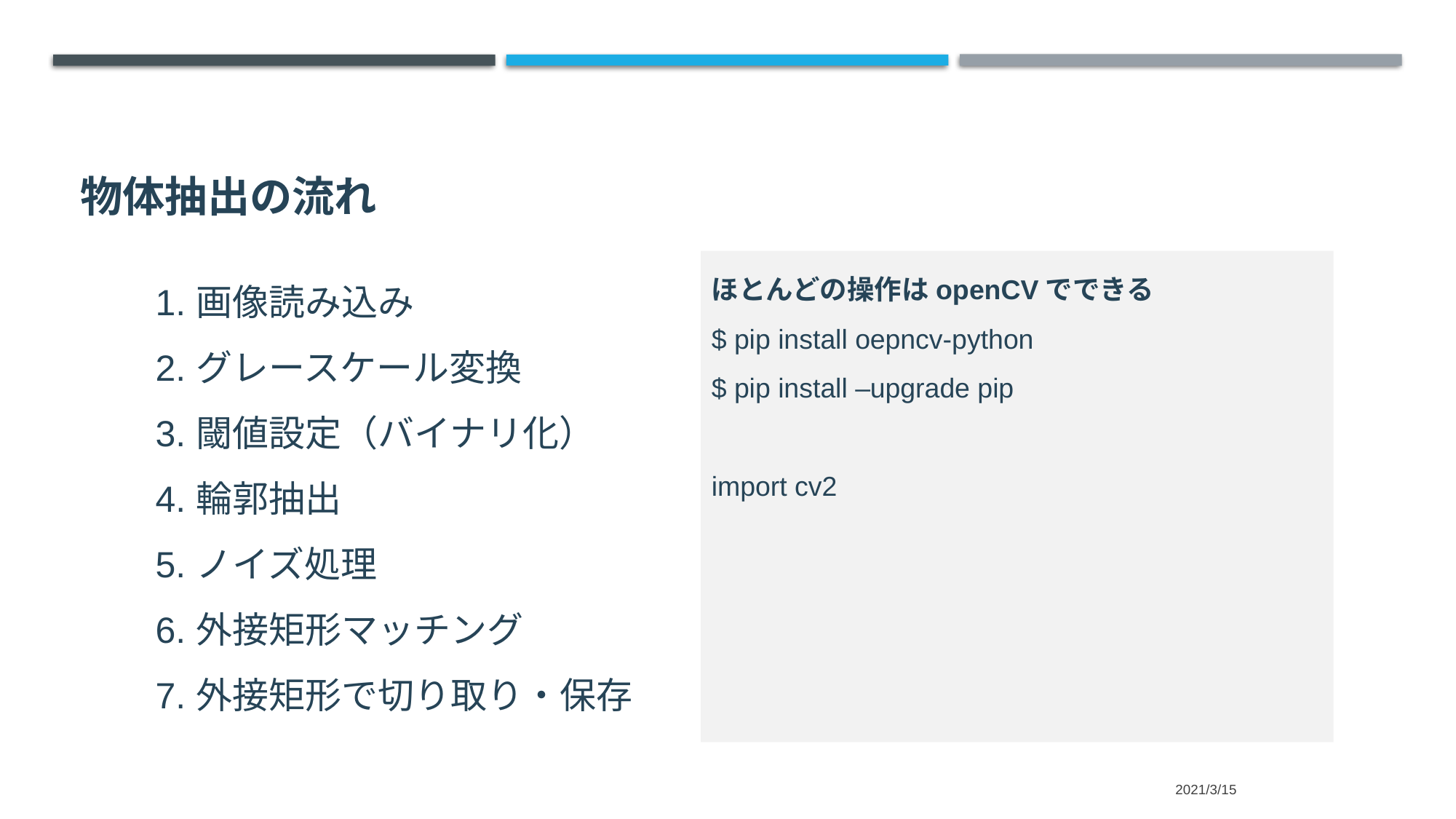

# 物体抽出の流れ
ほとんどの操作はopenCVでできる
$ pip install oepncv-python
$ pip install –upgrade pip

import cv2
画像読み込み
グレースケール変換
閾値設定（バイナリ化）
輪郭抽出
ノイズ処理
外接矩形マッチング
外接矩形で切り取り・保存
2021/3/15